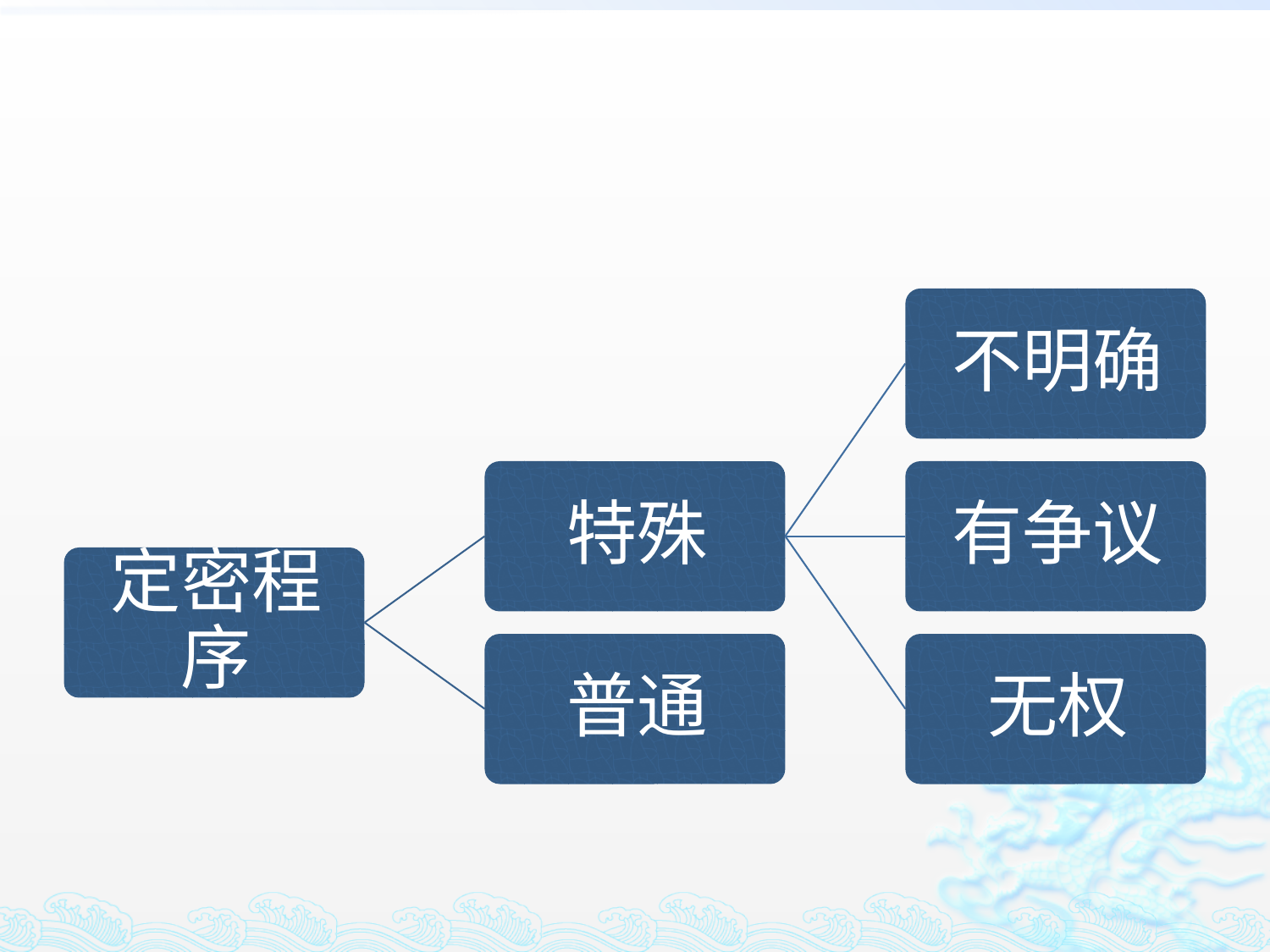

#
定密程序

特殊

不明确

有争议

无权

普通